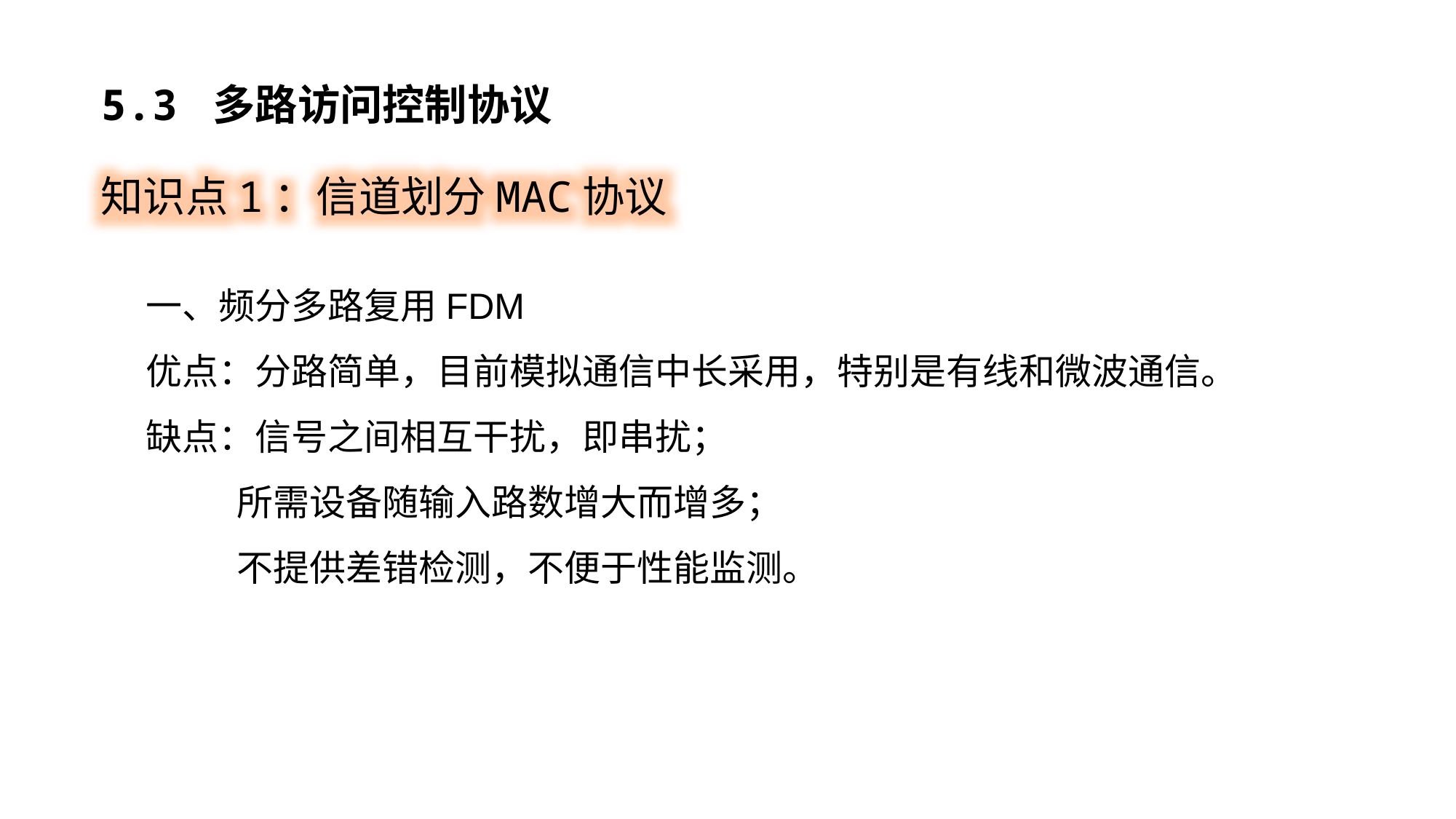

5.3 多路访问控制协议
知识点1：信道划分MAC协议
一、频分多路复用FDM
优点：分路简单，目前模拟通信中长采用，特别是有线和微波通信。
缺点：信号之间相互干扰，即串扰；
          所需设备随输入路数增大而增多；
          不提供差错检测，不便于性能监测。